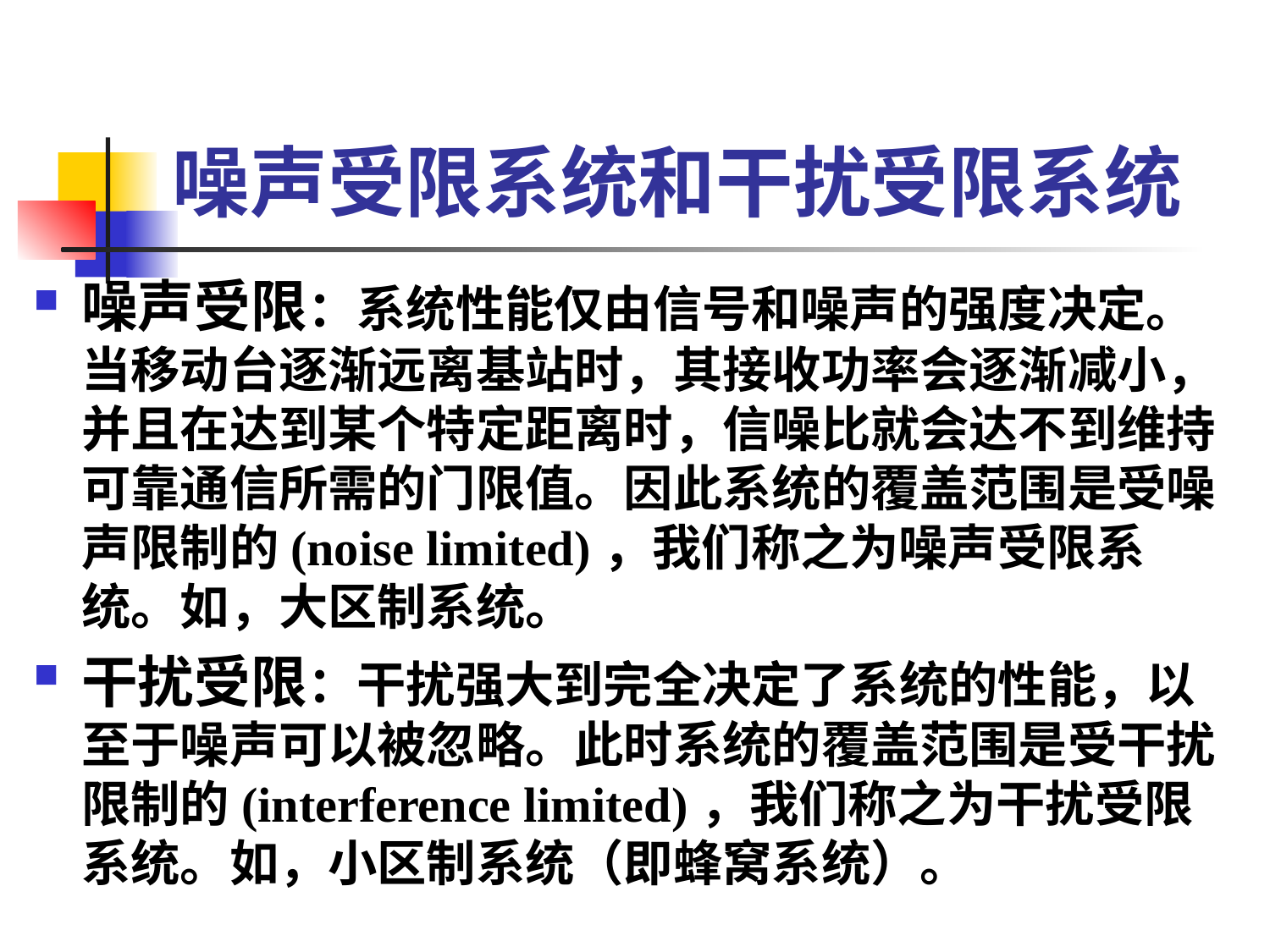

噪声受限系统和干扰受限系统
噪声受限：系统性能仅由信号和噪声的强度决定。当移动台逐渐远离基站时，其接收功率会逐渐减小，并且在达到某个特定距离时，信噪比就会达不到维持可靠通信所需的门限值。因此系统的覆盖范围是受噪声限制的(noise limited)，我们称之为噪声受限系统。如，大区制系统。
干扰受限：干扰强大到完全决定了系统的性能，以至于噪声可以被忽略。此时系统的覆盖范围是受干扰限制的(interference limited)，我们称之为干扰受限系统。如，小区制系统（即蜂窝系统）。